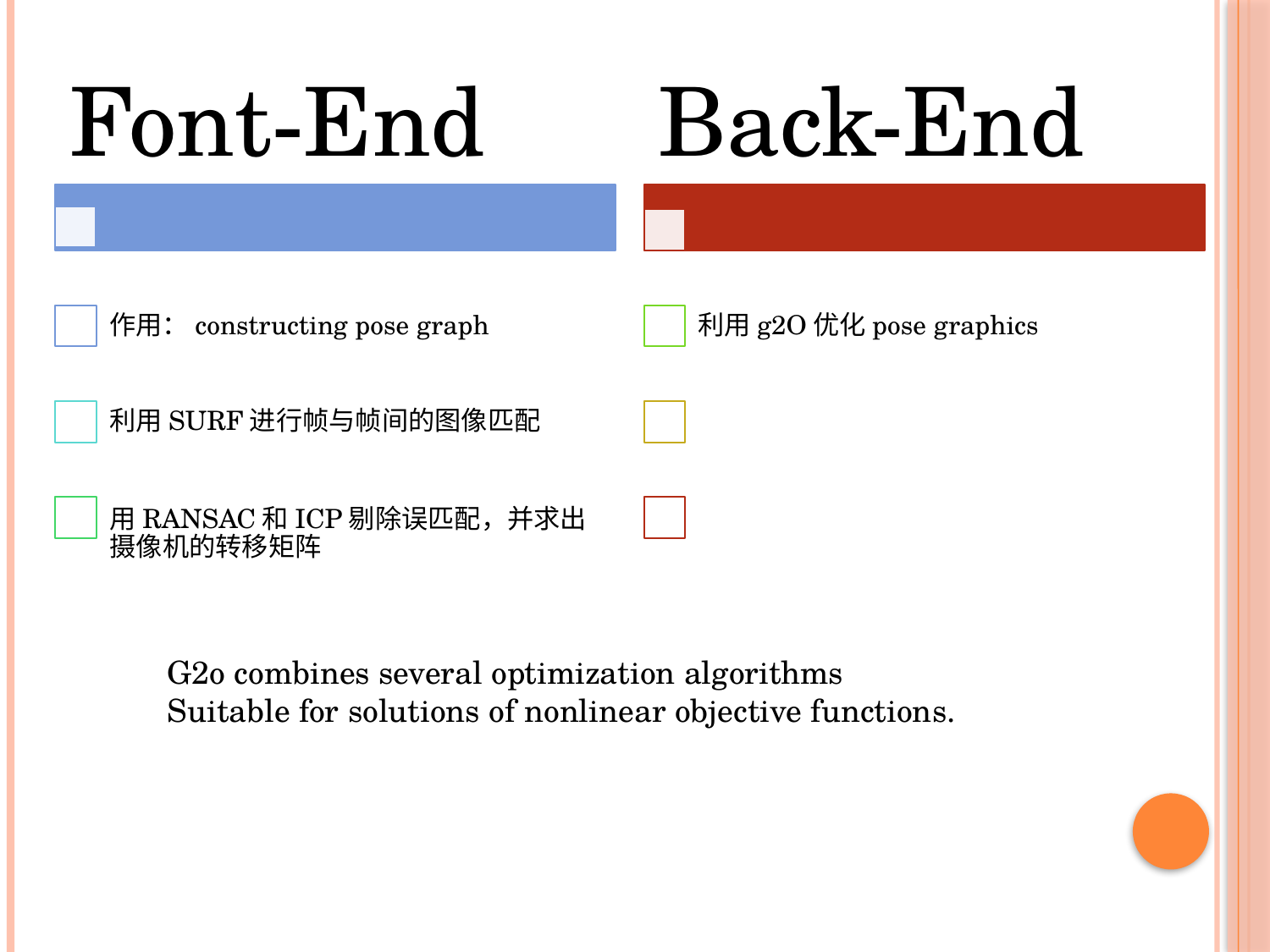

Font-End
作用：constructing pose graph
利用SURF进行帧与帧间的图像匹配
用RANSAC和ICP剔除误匹配，并求出摄像机的转移矩阵
Back-End
利用g2O优化pose graphics

G2o combines several optimization algorithms
Suitable for solutions of nonlinear objective functions.